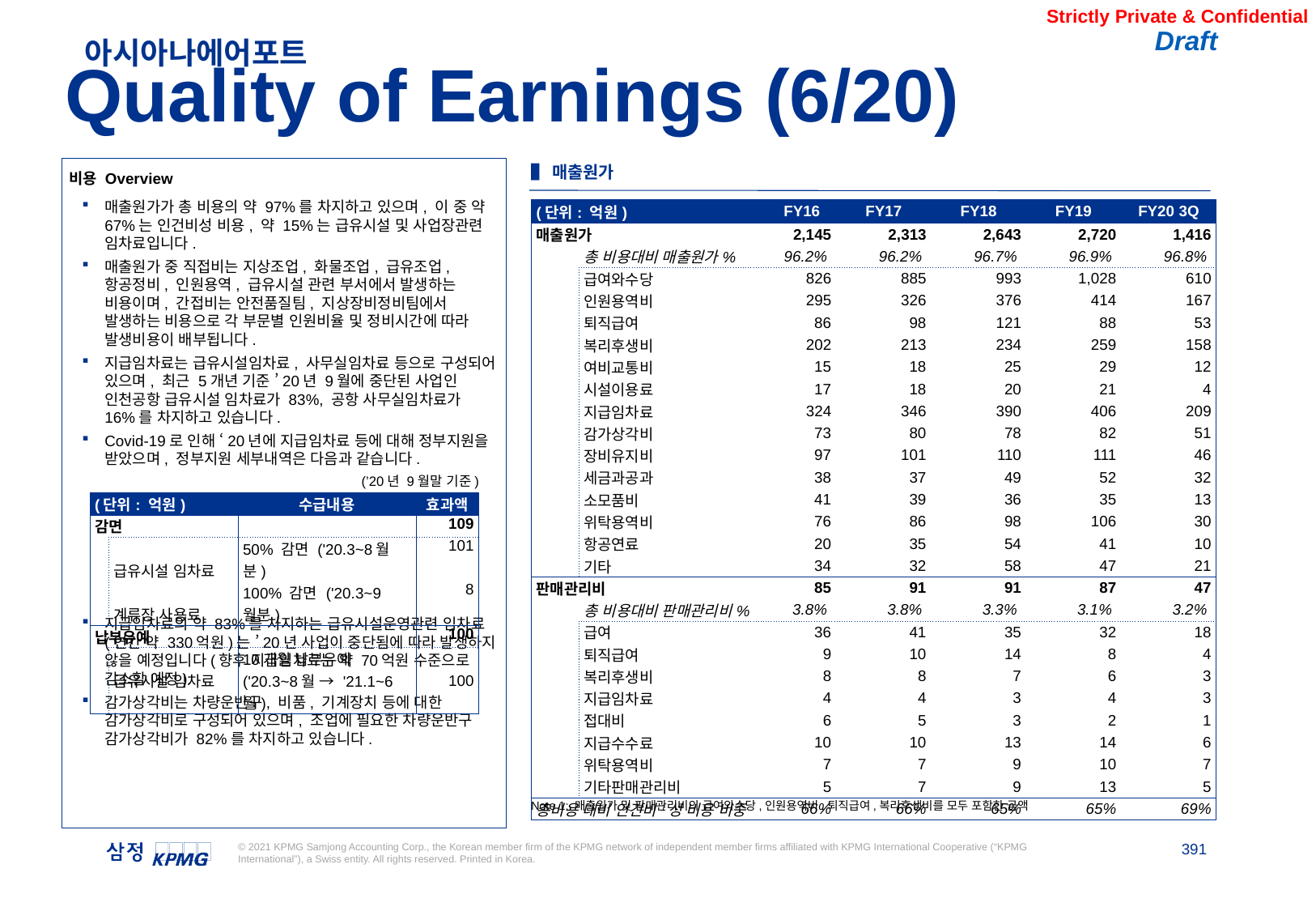

아시아나에어포트
Quality of Earnings (6/20)
▌매출원가

비용 Overview
매출원가가 총 비용의 약 97%를 차지하고 있으며, 이 중 약 67%는 인건비성 비용, 약 15%는 급유시설 및 사업장관련 임차료입니다.
매출원가 중 직접비는 지상조업, 화물조업, 급유조업, 항공정비, 인원용역, 급유시설 관련 부서에서 발생하는 비용이며, 간접비는 안전품질팀, 지상장비정비팀에서 발생하는 비용으로 각 부문별 인원비율 및 정비시간에 따라 발생비용이 배부됩니다.
지급임차료는 급유시설임차료, 사무실임차료 등으로 구성되어 있으며, 최근 5개년 기준 ’20년 9월에 중단된 사업인 인천공항 급유시설 임차료가 83%, 공항 사무실임차료가 16%를 차지하고 있습니다.
Covid-19로 인해 ‘20년에 지급임차료 등에 대해 정부지원을 받았으며, 정부지원 세부내역은 다음과 같습니다.

지급임차료의 약 83%를 차지하는 급유시설운영관련 임차료(연간 약 330억원)는 ’20년 사업이 중단됨에 따라 발생하지 않을 예정입니다(향후 지급임차료는 약 70억원 수준으로 감소할 예정).
감가상각비는 차량운반구, 비품, 기계장치 등에 대한 감가상각비로 구성되어 있으며, 조업에 필요한 차량운반구 감가상각비가 82%를 차지하고 있습니다.
| (단위: 억원) |  | FY16 | FY17 | FY18 | FY19 | FY20 3Q |
| --- | --- | --- | --- | --- | --- | --- |
| 매출원가 |  | 2,145 | 2,313 | 2,643 | 2,720 | 1,416 |
|  | 총 비용대비 매출원가% | 96.2% | 96.2% | 96.7% | 96.9% | 96.8% |
|  | 급여와수당 | 826 | 885 | 993 | 1,028 | 610 |
|  | 인원용역비 | 295 | 326 | 376 | 414 | 167 |
|  | 퇴직급여 | 86 | 98 | 121 | 88 | 53 |
|  | 복리후생비 | 202 | 213 | 234 | 259 | 158 |
|  | 여비교통비 | 15 | 18 | 25 | 29 | 12 |
|  | 시설이용료 | 17 | 18 | 20 | 21 | 4 |
|  | 지급임차료 | 324 | 346 | 390 | 406 | 209 |
|  | 감가상각비 | 73 | 80 | 78 | 82 | 51 |
|  | 장비유지비 | 97 | 101 | 110 | 111 | 46 |
|  | 세금과공과 | 38 | 37 | 49 | 52 | 32 |
|  | 소모품비 | 41 | 39 | 36 | 35 | 13 |
|  | 위탁용역비 | 76 | 86 | 98 | 106 | 30 |
|  | 항공연료 | 20 | 35 | 54 | 41 | 10 |
|  | 기타 | 34 | 32 | 58 | 47 | 21 |
| 판매관리비 |  | 85 | 91 | 91 | 87 | 47 |
|  | 총 비용대비 판매관리비% | 3.8% | 3.8% | 3.3% | 3.1% | 3.2% |
|  | 급여 | 36 | 41 | 35 | 32 | 18 |
|  | 퇴직급여 | 9 | 10 | 14 | 8 | 4 |
|  | 복리후생비 | 8 | 8 | 7 | 6 | 3 |
|  | 지급임차료 | 4 | 4 | 3 | 4 | 3 |
|  | 접대비 | 6 | 5 | 3 | 2 | 1 |
|  | 지급수수료 | 10 | 10 | 13 | 14 | 6 |
|  | 위탁용역비 | 7 | 7 | 9 | 10 | 7 |
|  | 기타판매관리비 | 5 | 7 | 9 | 13 | 5 |
| 총비용 대비 인건비1성 비용 비중 |  | 66% | 66% | 65% | 65% | 69% |
(’20년 9월말 기준)
| (단위: 억원) |  | 수급내용 | 효과액 |
| --- | --- | --- | --- |
| 감면 |  |  | 109 |
|  | 급유시설 임차료 | 50% 감면 ('20.3~8월분) | 101 |
|  | 계류장 사용료 | 100% 감면 ('20.3~9월분) | 8 |
| 납부유예 |  |  | 100 |
|  | 급유시설 임차료 | 10개월 납부유예 ('20.3~8월 → '21.1~6월) | 100 |
Note 1: 매출원가 및 판매관리비의 급여와수당,인원용역비,퇴직급여,복리후생비를 모두 포함한 금액